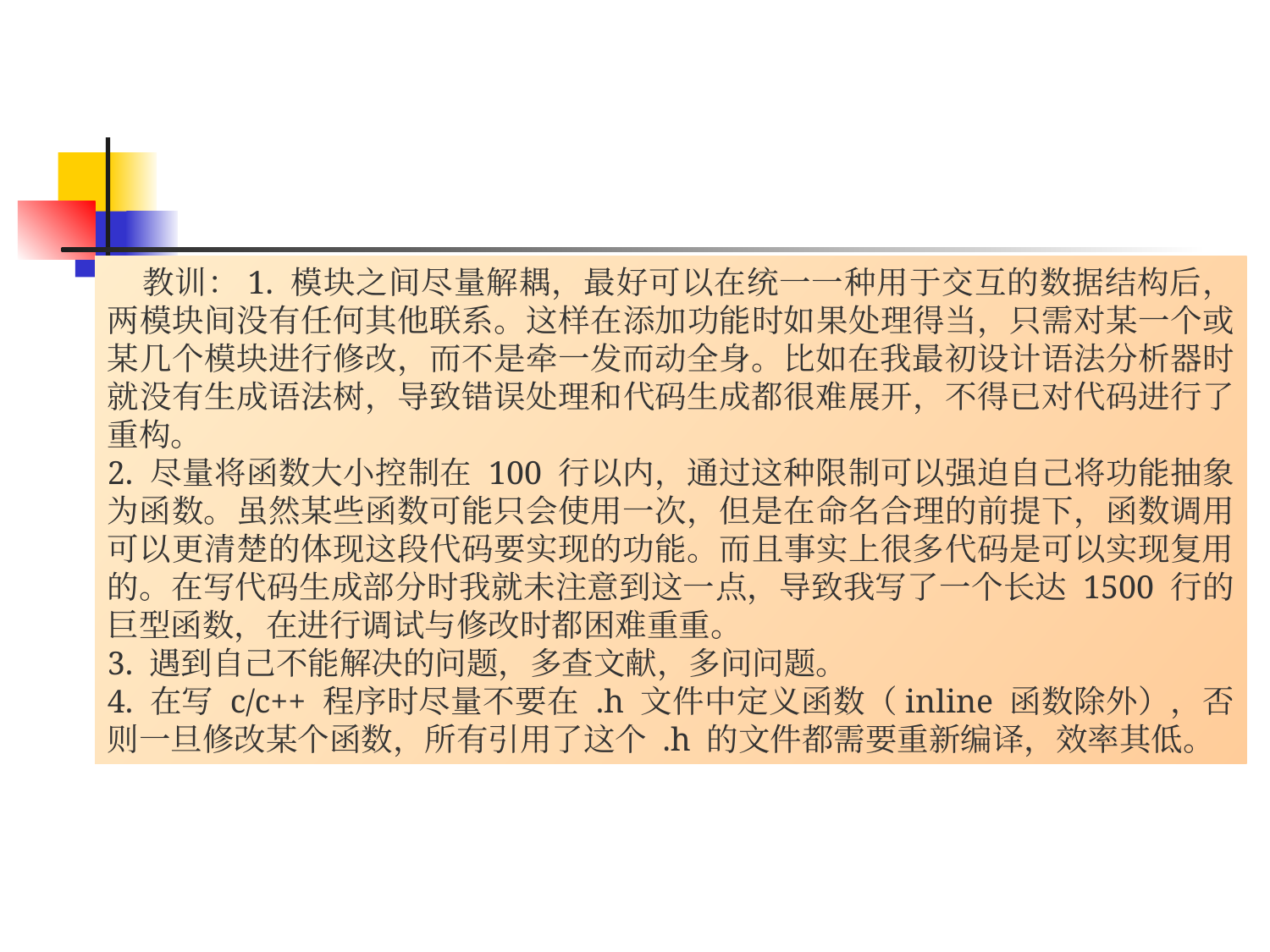

教训：1. 模块之间尽量解耦，最好可以在统一一种用于交互的数据结构后，两模块间没有任何其他联系。这样在添加功能时如果处理得当，只需对某一个或某几个模块进行修改，而不是牵一发而动全身。比如在我最初设计语法分析器时就没有生成语法树，导致错误处理和代码生成都很难展开，不得已对代码进行了重构。
2. 尽量将函数大小控制在 100 行以内，通过这种限制可以强迫自己将功能抽象为函数。虽然某些函数可能只会使用一次，但是在命名合理的前提下，函数调用可以更清楚的体现这段代码要实现的功能。而且事实上很多代码是可以实现复用的。在写代码生成部分时我就未注意到这一点，导致我写了一个长达 1500 行的巨型函数，在进行调试与修改时都困难重重。
3. 遇到自己不能解决的问题，多查文献，多问问题。
4. 在写 c/c++ 程序时尽量不要在 .h 文件中定义函数（inline 函数除外），否则一旦修改某个函数，所有引用了这个 .h 的文件都需要重新编译，效率其低。